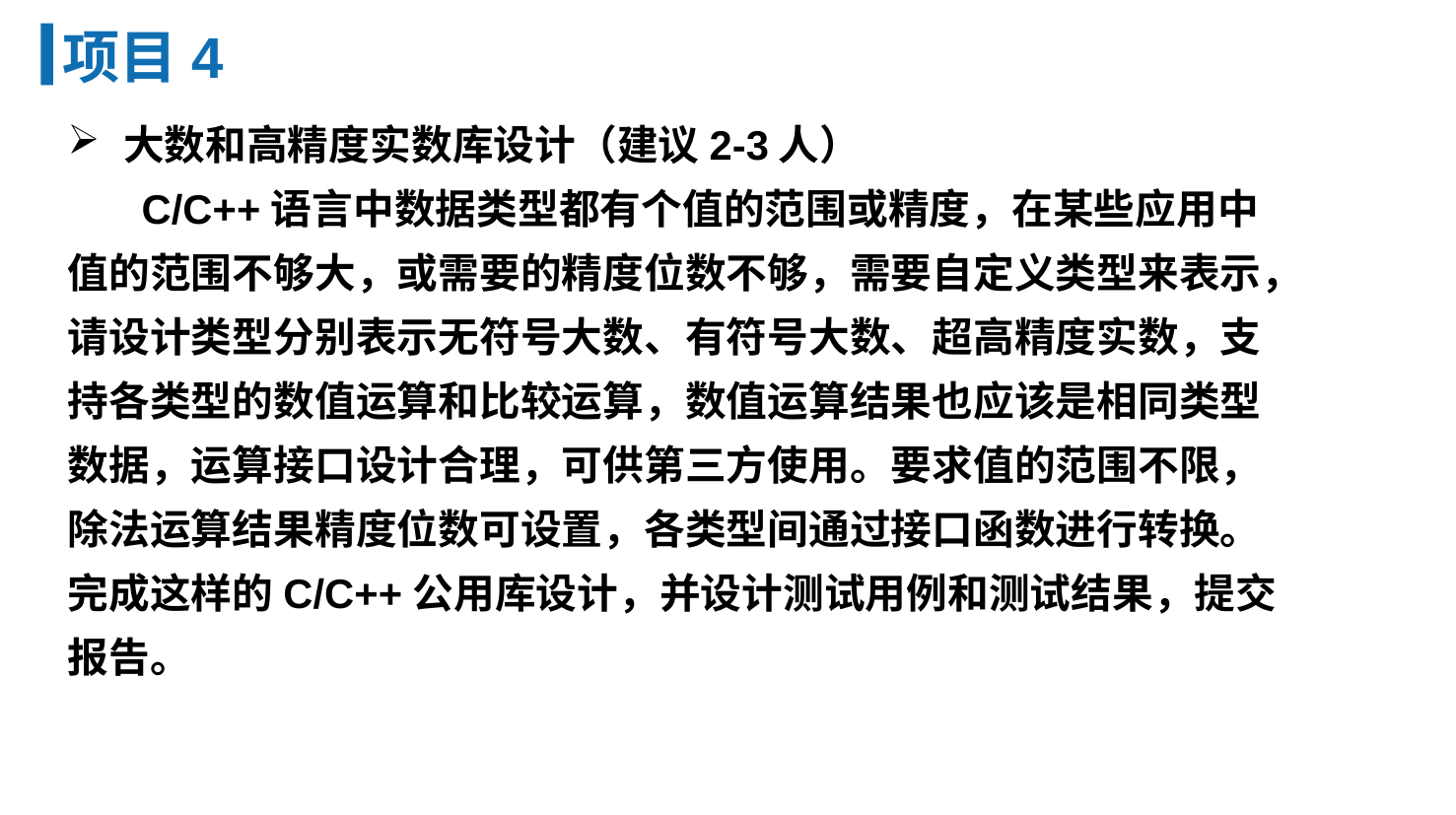

项目4

大数和高精度实数库设计（建议2-3人）
C/C++语言中数据类型都有个值的范围或精度，在某些应用中值的范围不够大，或需要的精度位数不够，需要自定义类型来表示，请设计类型分别表示无符号大数、有符号大数、超高精度实数，支持各类型的数值运算和比较运算，数值运算结果也应该是相同类型数据，运算接口设计合理，可供第三方使用。要求值的范围不限，除法运算结果精度位数可设置，各类型间通过接口函数进行转换。完成这样的C/C++公用库设计，并设计测试用例和测试结果，提交报告。